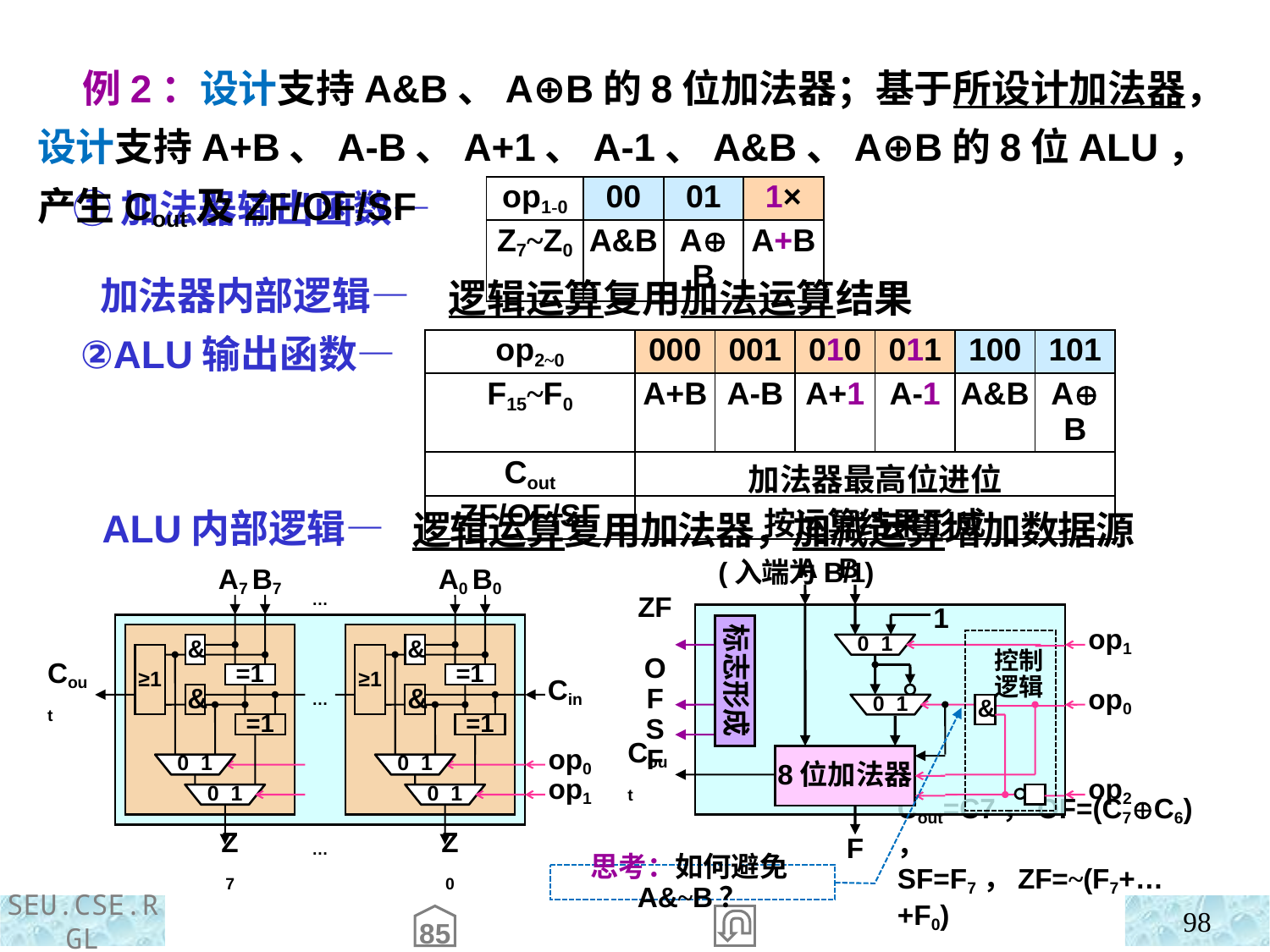

例2：设计支持A&B、A⊕B的8位加法器；基于所设计加法器，设计支持A+B、A-B、A+1、A-1、A&B、A⊕B的8位ALU，产生Cout及ZF/OF/SF
    ①加法器输出函数—

      加法器内部逻辑—
    ②ALU输出函数—

      ALU内部逻辑—
| op1-0 | 00 | 01 | 1× |
| --- | --- | --- | --- |
| Z7~Z0 | A&B | A⊕B | A+B |
   逻辑运算复用加法运算结果

逻辑运算复用加法器，加减运算增加数据源
                                            (入端为B/1)
| op2~0 | 000 | 001 | 010 | 011 | 100 | 101 |
| --- | --- | --- | --- | --- | --- | --- |
| F15~F0 | A+B | A-B | A+1 | A-1 | A&B | A⊕B |
| Cout | 加法器最高位进位 |  |  |  |  |  |
| ZF/OF/SF | 按运算结果形成 |  |  |  |  |  |
A   B

op1
ZF

OF
SF

op0

Cout

op2

F
A7 B7
A0 B0
…

…
Cout
Cin

op0

op1

…
Z0
Z7
1

0  1

标志形成
  控制
  逻辑

8位加法器

&
&

≥1
≥1

=1
=1
&

&

=1
=1

0  1
0  1

0  1
0  1

0  1

&

Cout=C7，OF=(C7⊕C6)，
SF=F7，ZF=~(F7+…+F0)
思考：如何避免A&~B？
98

85